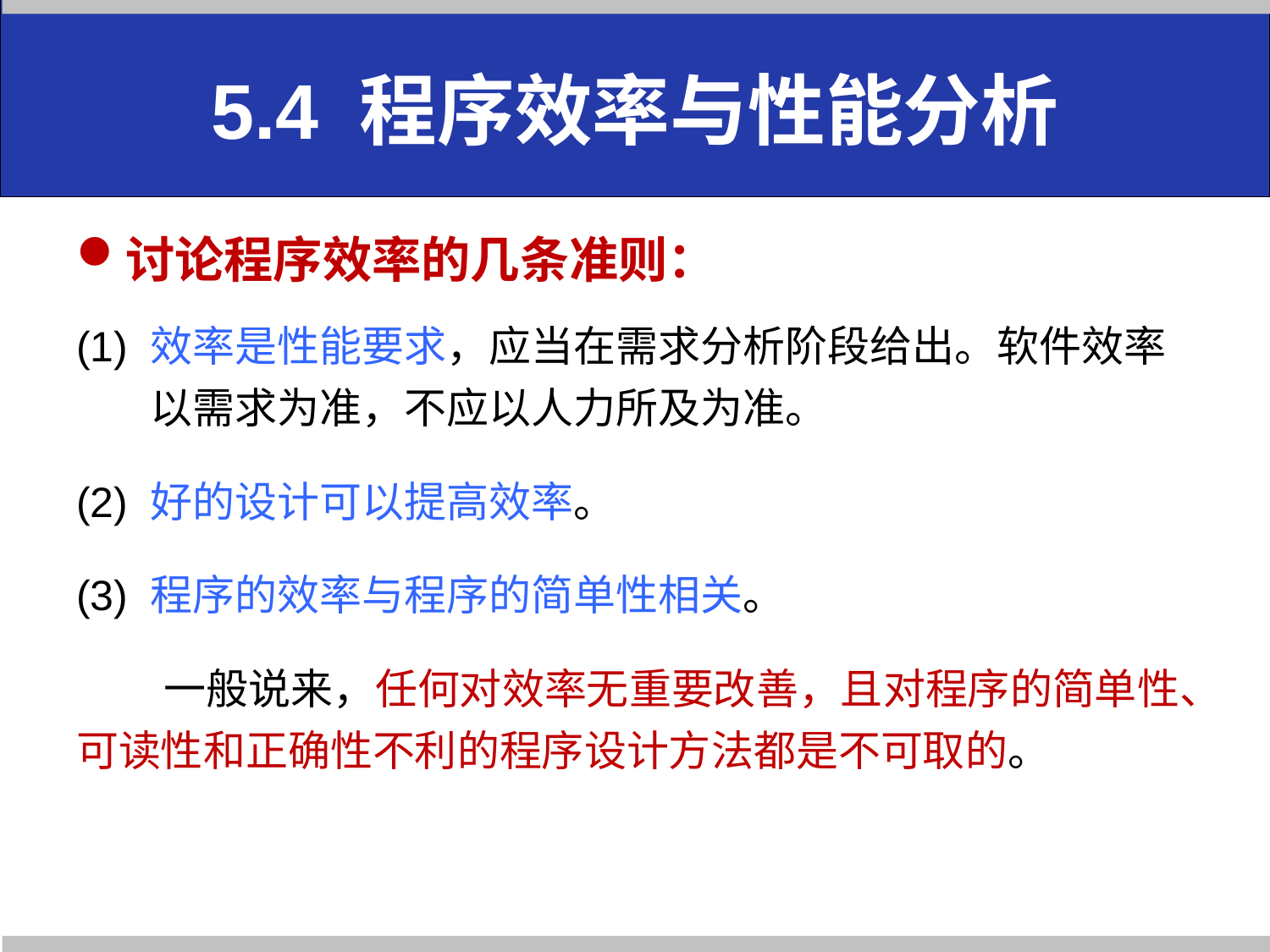

# 5.4 程序效率与性能分析
讨论程序效率的几条准则：
(1) 效率是性能要求，应当在需求分析阶段给出。软件效率以需求为准，不应以人力所及为准。
(2) 好的设计可以提高效率。
(3) 程序的效率与程序的简单性相关。
一般说来，任何对效率无重要改善，且对程序的简单性、可读性和正确性不利的程序设计方法都是不可取的。
709